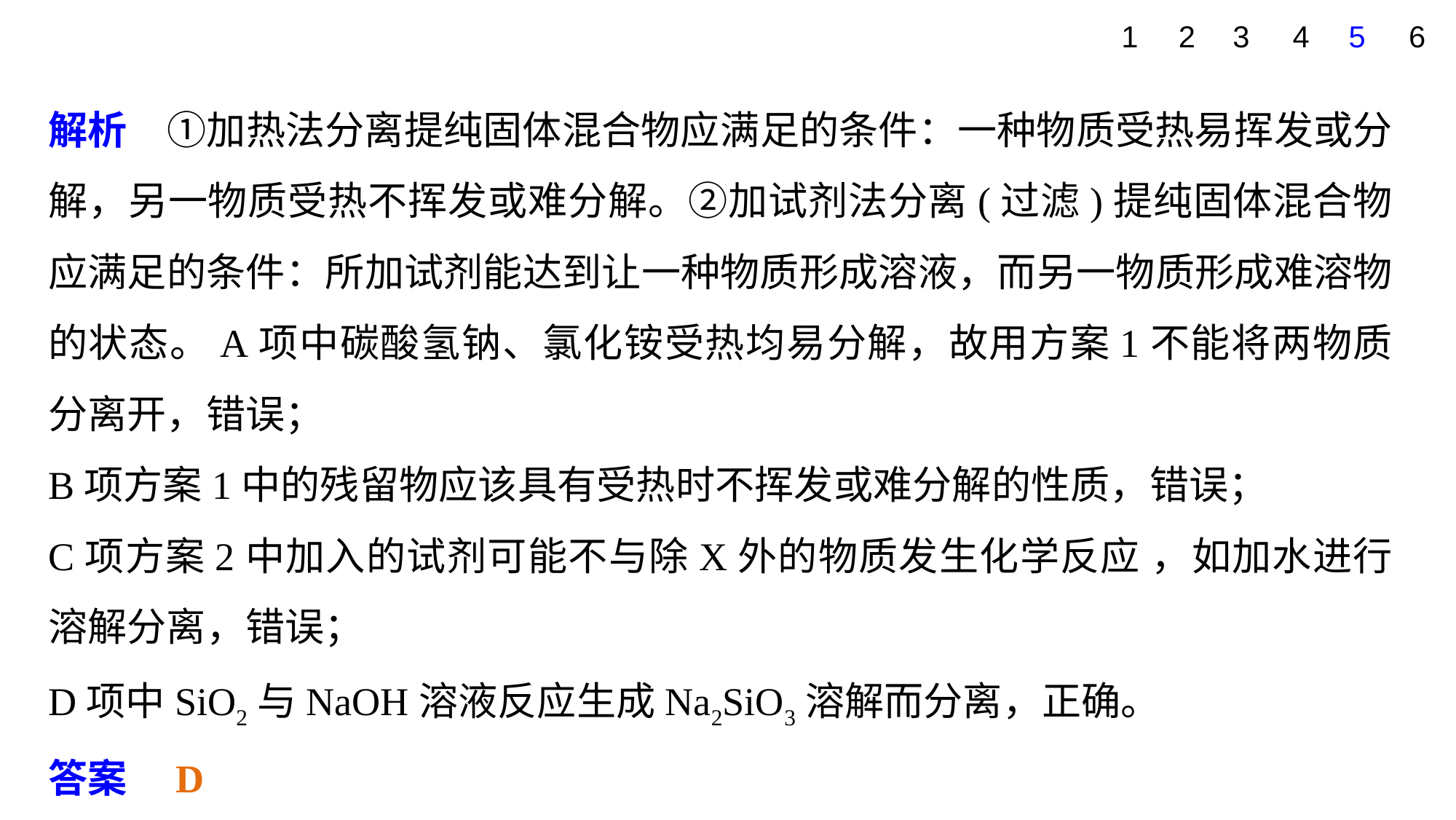

5
6
1
2
3
4
解析　①加热法分离提纯固体混合物应满足的条件：一种物质受热易挥发或分解，另一物质受热不挥发或难分解。②加试剂法分离(过滤)提纯固体混合物应满足的条件：所加试剂能达到让一种物质形成溶液，而另一物质形成难溶物的状态。A项中碳酸氢钠、氯化铵受热均易分解，故用方案1不能将两物质分离开，错误；
B项方案1中的残留物应该具有受热时不挥发或难分解的性质，错误；
C项方案2中加入的试剂可能不与除X外的物质发生化学反应 ，如加水进行溶解分离，错误；
D项中SiO2与NaOH溶液反应生成Na2SiO3溶解而分离，正确。
答案　D